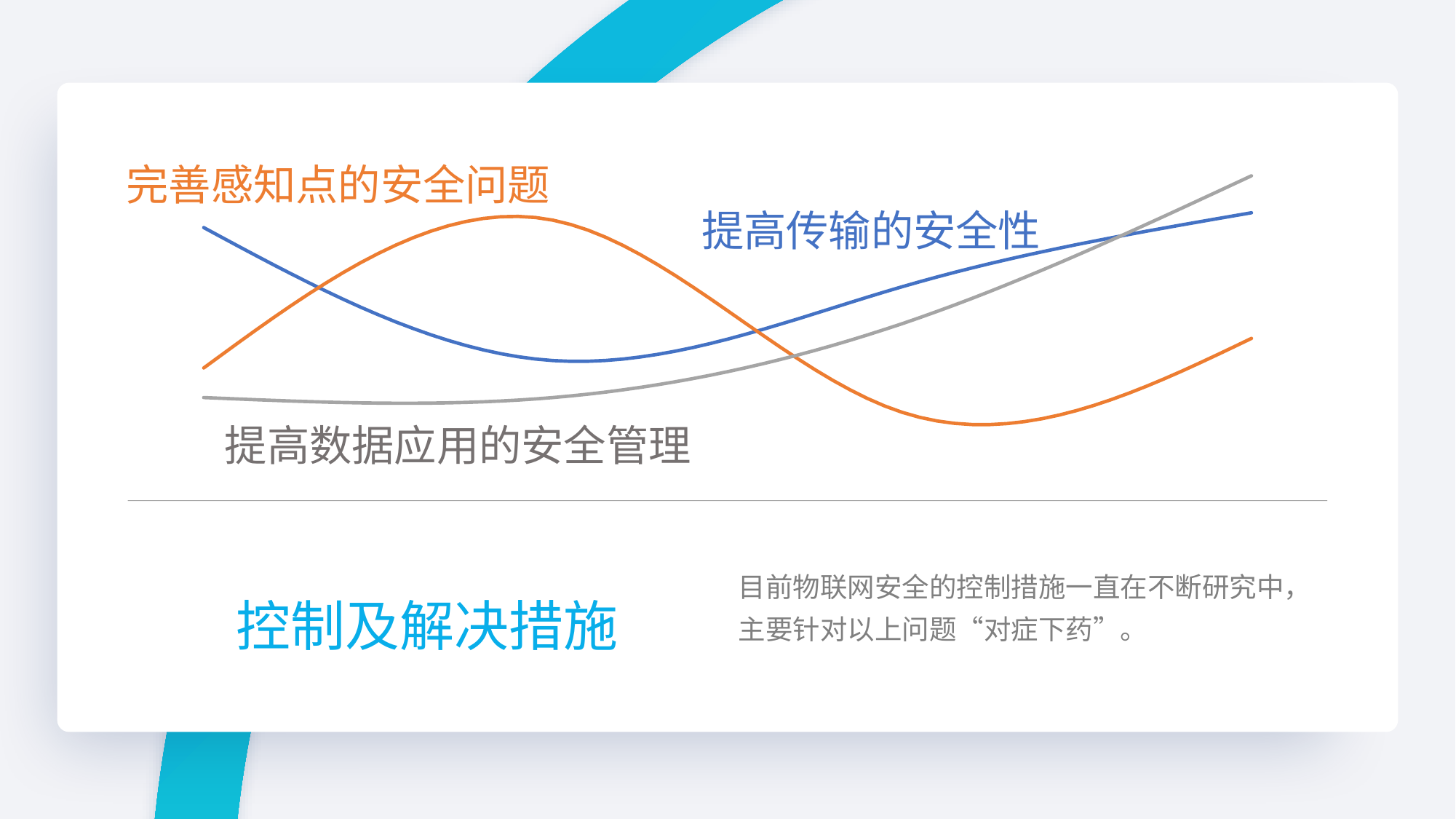

### Chart

| Category | T1 | T2 | T3 |
|---|---|---|---|
| S1 | 4.3 | 2.4 | 2.0 |
| S2 | 2.5 | 4.4 | 2.0 |
| S3 | 3.5 | 1.8 | 3.0 |
| S4 | 4.5 | 2.8 | 5.0 |
完善感知点的安全问题
提高传输的安全性
提高数据应用的安全管理
目前物联网安全的控制措施一直在不断研究中，主要针对以上问题“对症下药”。
控制及解决措施